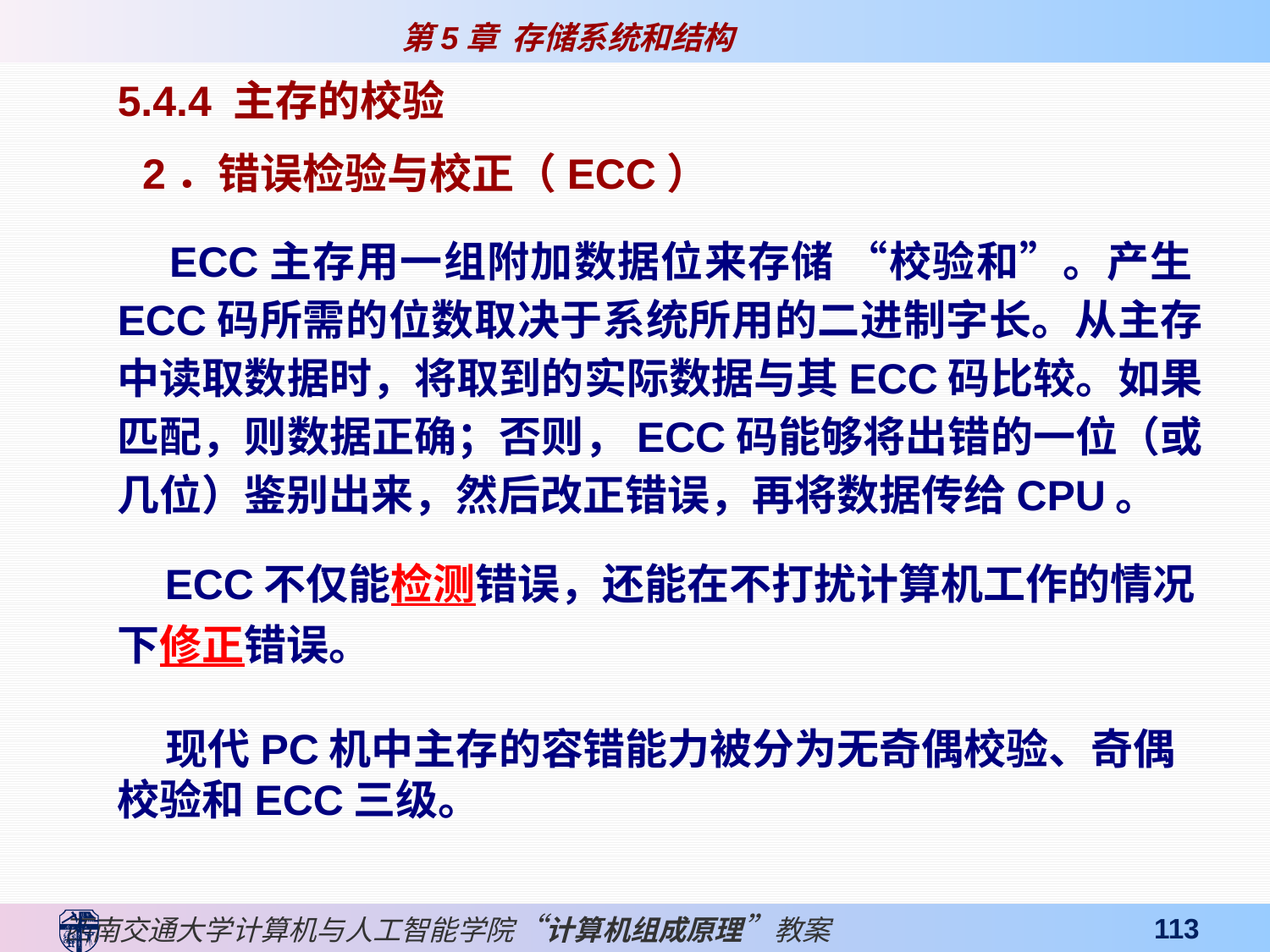

5.4.4 主存的校验
2．错误检验与校正（ECC）
    ECC主存用一组附加数据位来存储 “校验和”。产生ECC码所需的位数取决于系统所用的二进制字长。从主存中读取数据时，将取到的实际数据与其ECC码比较。如果匹配，则数据正确；否则，ECC码能够将出错的一位（或几位）鉴别出来，然后改正错误，再将数据传给CPU。
    ECC不仅能检测错误，还能在不打扰计算机工作的情况下修正错误。
    现代PC机中主存的容错能力被分为无奇偶校验、奇偶校验和ECC三级。